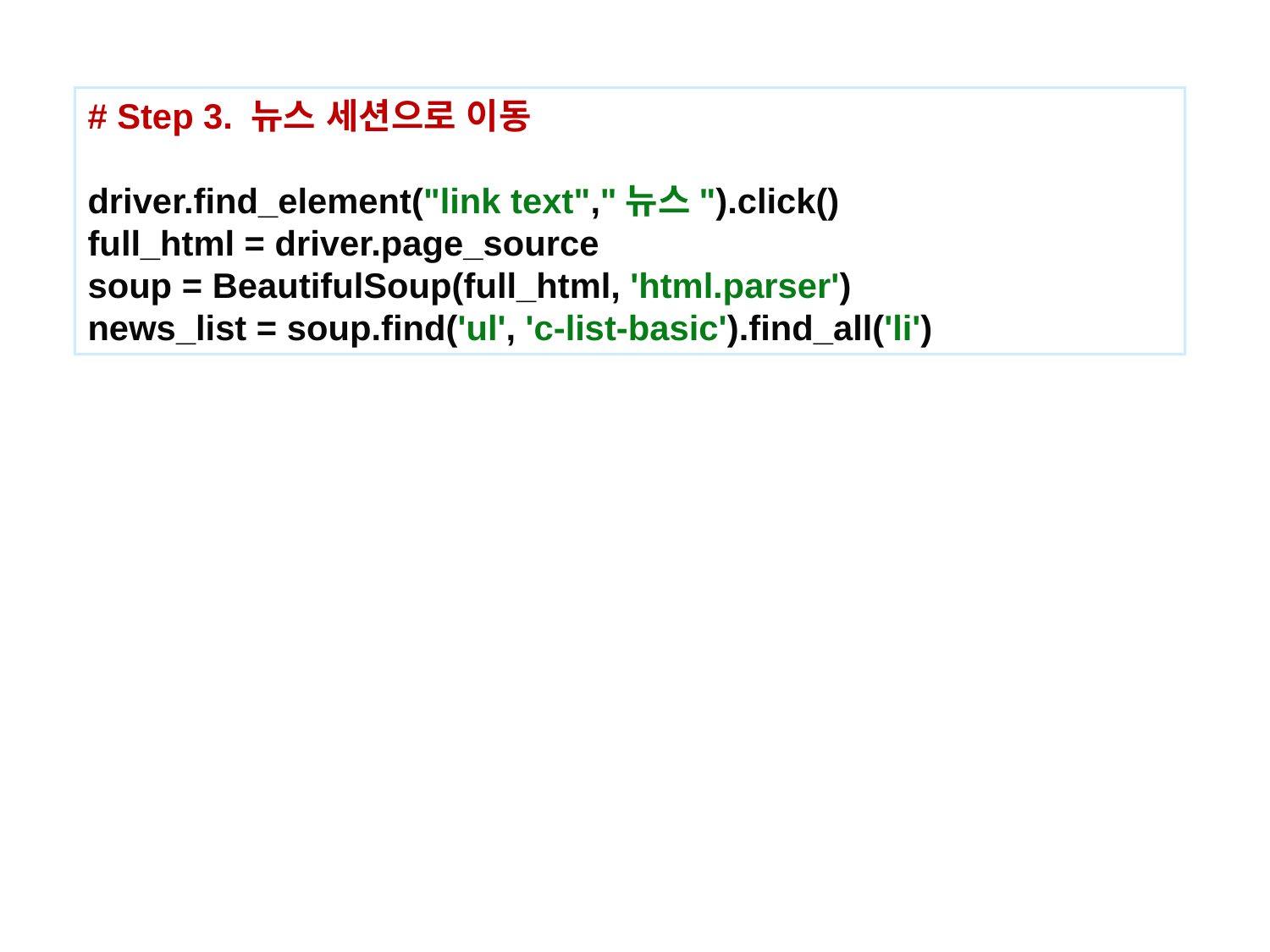

# Step 3. 뉴스 세션으로 이동 driver.find_element("link text","뉴스").click() full_html = driver.page_source soup = BeautifulSoup(full_html, 'html.parser') news_list = soup.find('ul', 'c-list-basic').find_all('li')